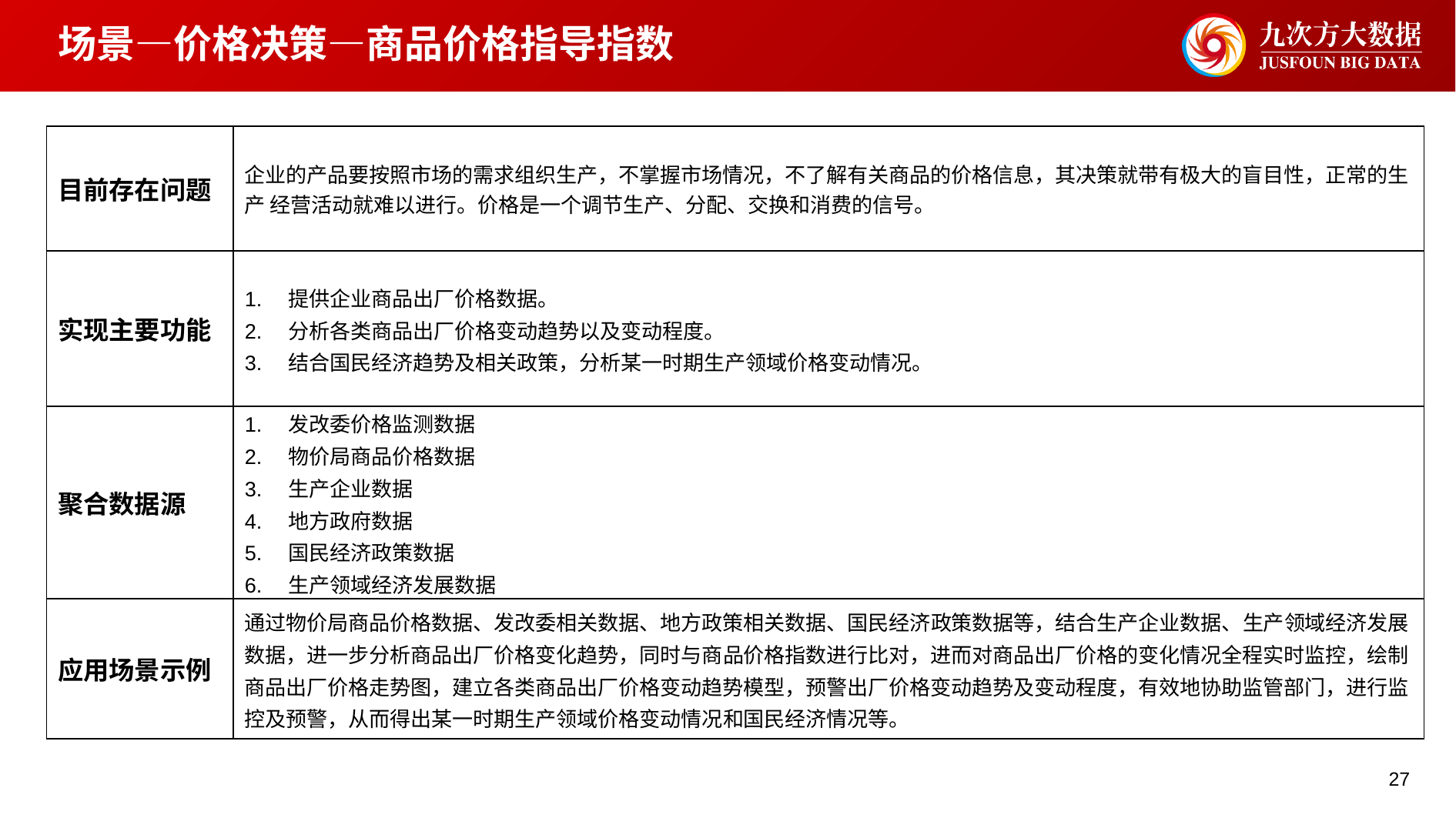

# 场景—价格决策—商品价格指导指数
| 目前存在问题 | 企业的产品要按照市场的需求组织生产，不掌握市场情况，不了解有关商品的价格信息，其决策就带有极大的盲目性，正常的生产 经营活动就难以进行。价格是一个调节生产、分配、交换和消费的信号。 |
| --- | --- |
| 实现主要功能 | 提供企业商品出厂价格数据。 分析各类商品出厂价格变动趋势以及变动程度。 结合国民经济趋势及相关政策，分析某一时期生产领域价格变动情况。 |
| 聚合数据源 | 发改委价格监测数据 物价局商品价格数据 生产企业数据 地方政府数据 国民经济政策数据 生产领域经济发展数据 |
| 应用场景示例 | 通过物价局商品价格数据、发改委相关数据、地方政策相关数据、国民经济政策数据等，结合生产企业数据、生产领域经济发展数据，进一步分析商品出厂价格变化趋势，同时与商品价格指数进行比对，进而对商品出厂价格的变化情况全程实时监控，绘制商品出厂价格走势图，建立各类商品出厂价格变动趋势模型，预警出厂价格变动趋势及变动程度，有效地协助监管部门，进行监控及预警，从而得出某一时期生产领域价格变动情况和国民经济情况等。 |
27